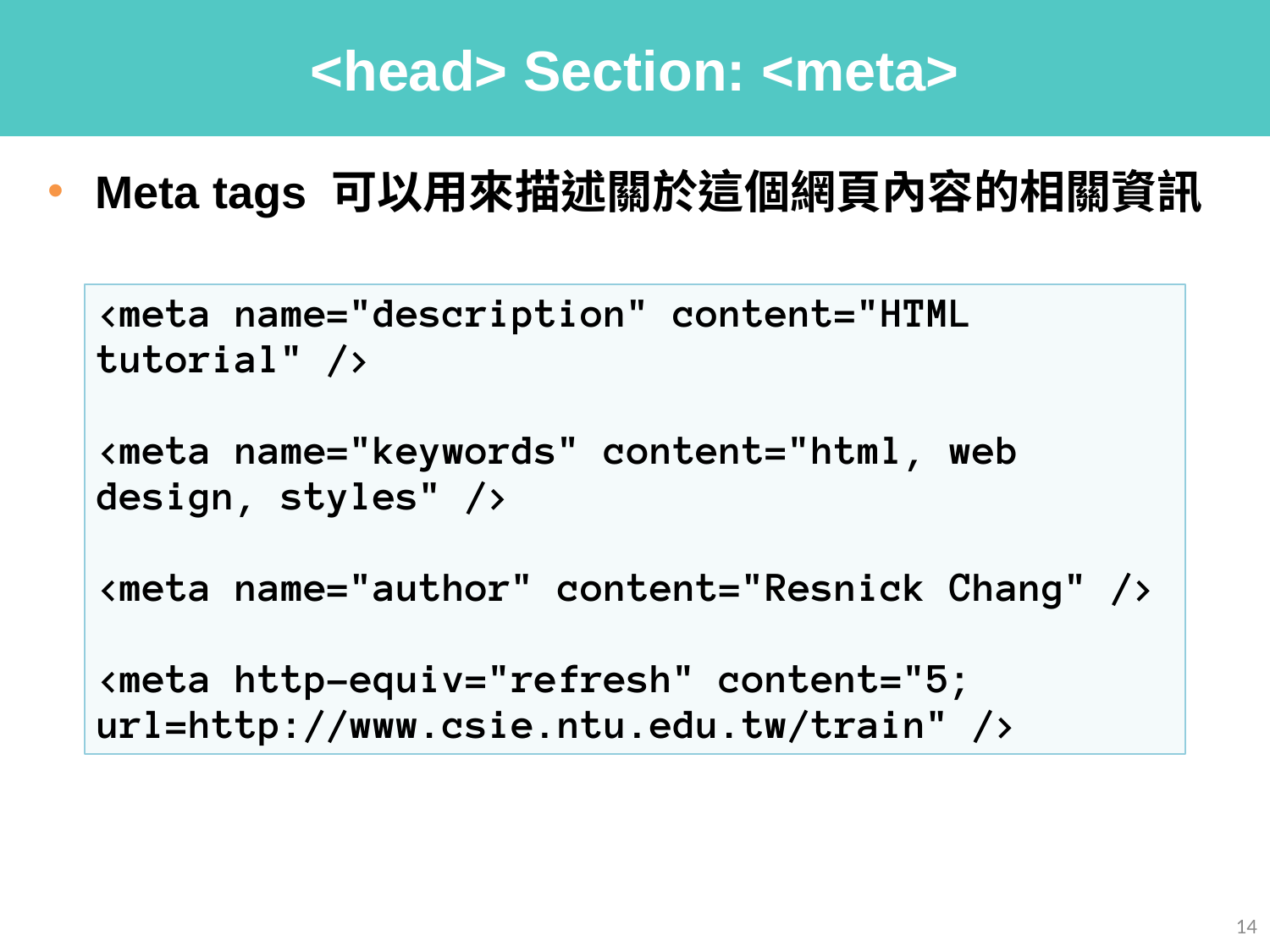

# <head> Section: <meta>
Meta tags 可以用來描述關於這個網頁內容的相關資訊
<meta name="description" content="HTML tutorial" />

<meta name="keywords" content="html, web design, styles" />

<meta name="author" content="Resnick Chang" />

<meta http-equiv="refresh" content="5; url=http://www.csie.ntu.edu.tw/train" />
14